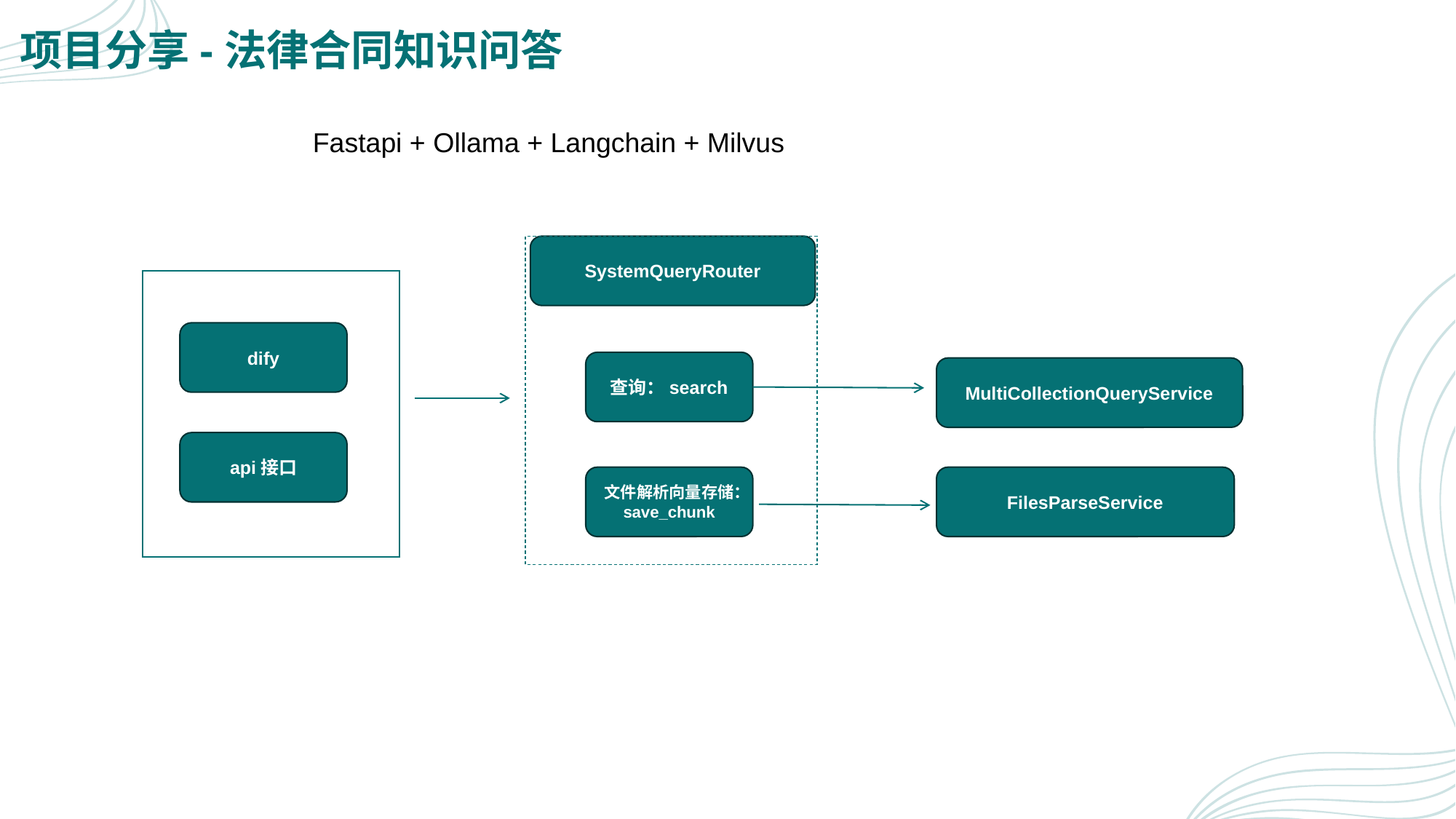

# 项目分享-法律合同知识问答
Fastapi + Ollama + Langchain + Milvus

SystemQueryRouter

dify
查询：search
MultiCollectionQueryService
api接口
文件解析向量存储：save_chunk
FilesParseService